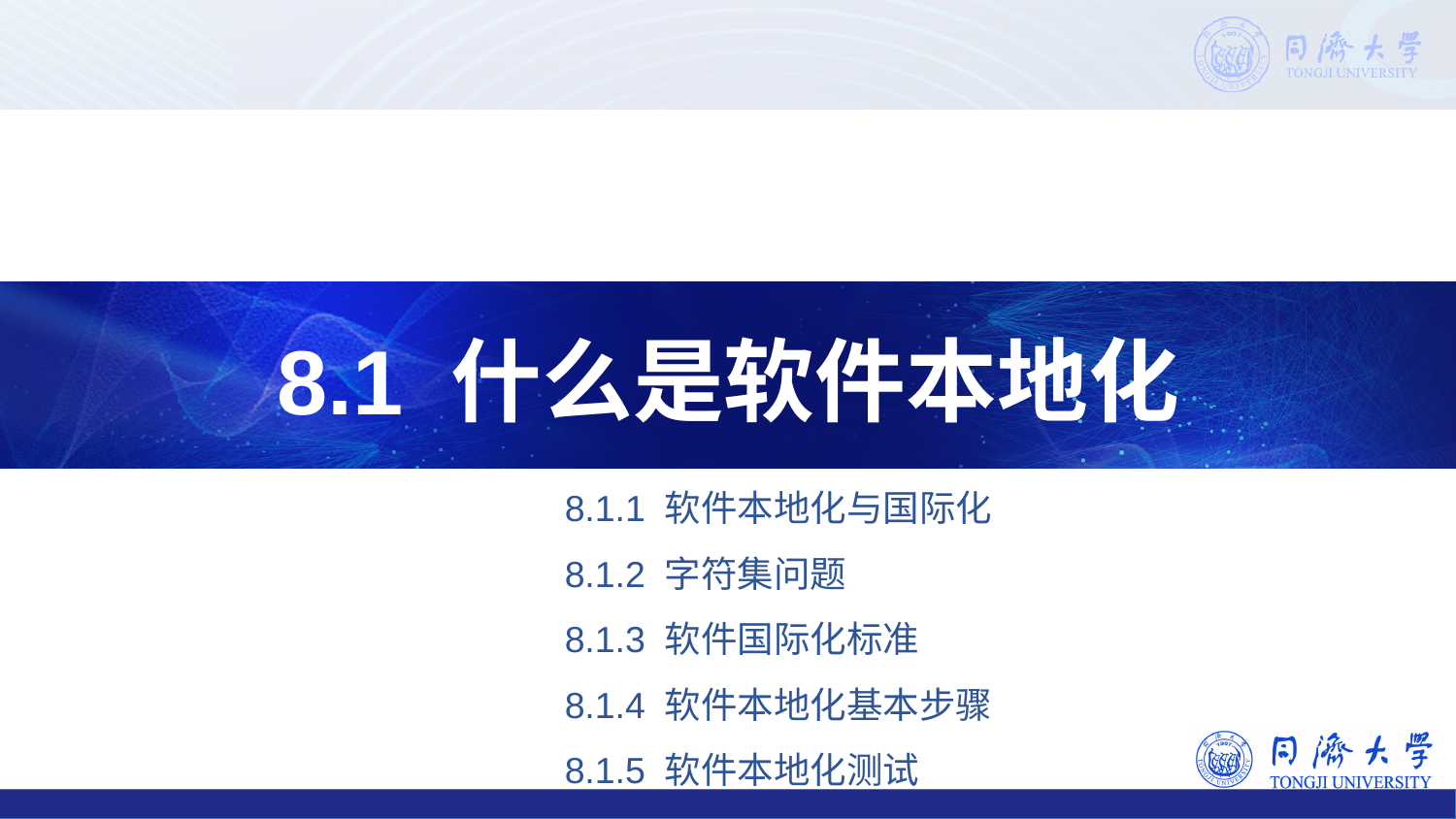

8.1 什么是软件本地化
8.1.1 软件本地化与国际化
8.1.2 字符集问题
8.1.3 软件国际化标准
8.1.4 软件本地化基本步骤
8.1.5 软件本地化测试